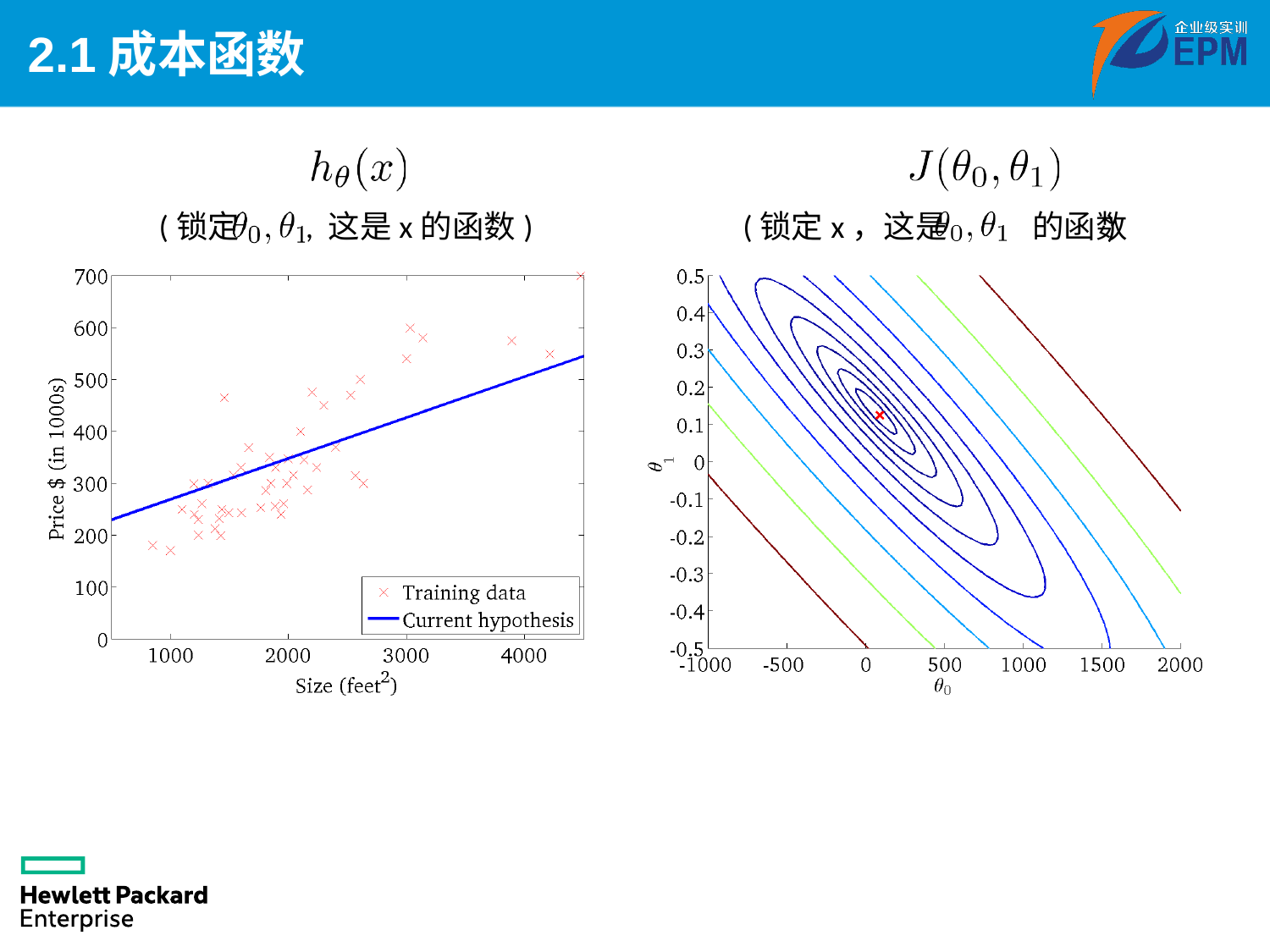

# 2.1成本函数

(锁定
, 这是x的函数)

(锁定x，这是            的函数
)